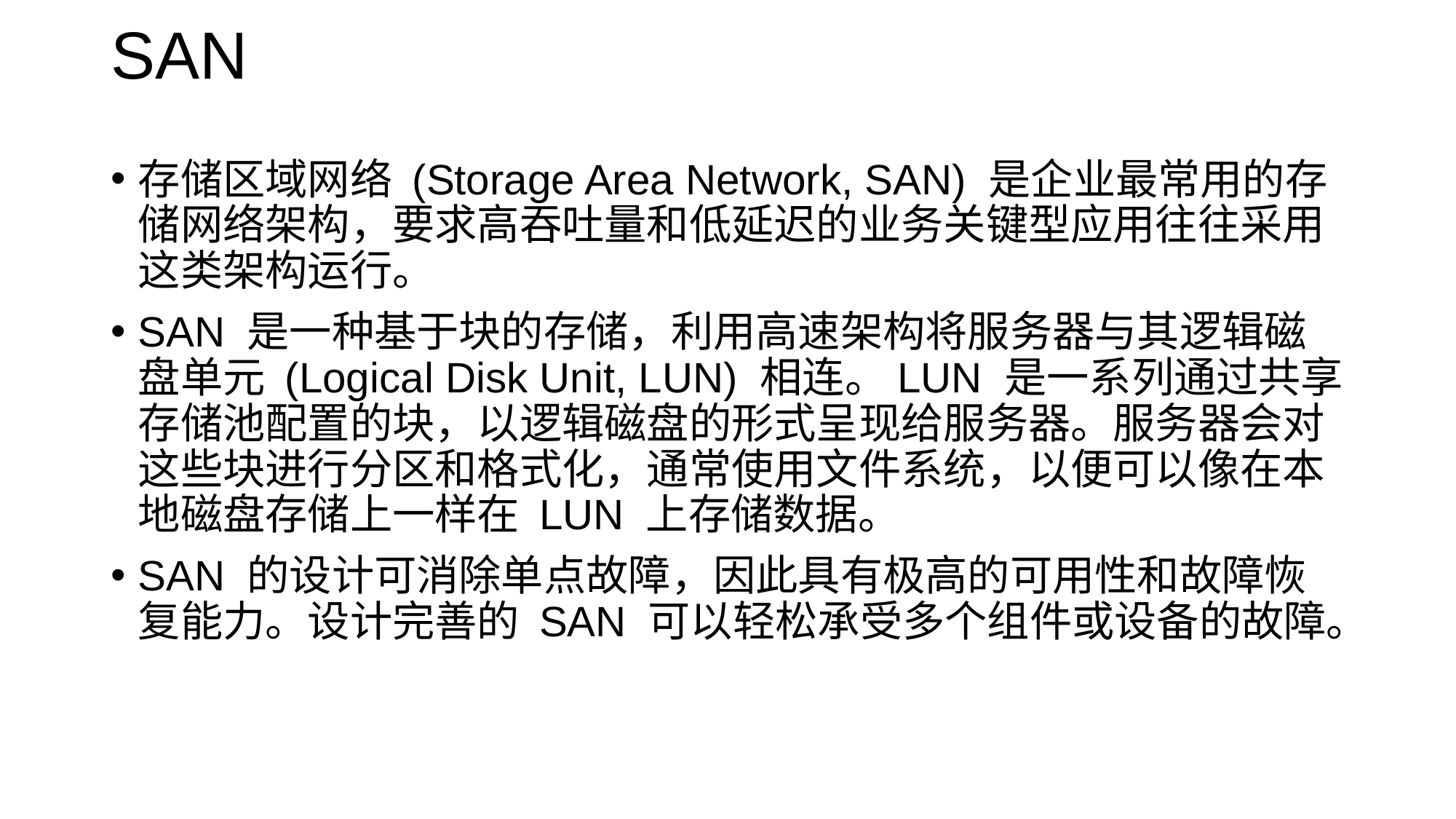

# SAN
存储区域网络 (Storage Area Network, SAN) 是企业最常用的存储网络架构，要求高吞吐量和低延迟的业务关键型应用往往采用这类架构运行。
SAN 是一种基于块的存储，利用高速架构将服务器与其逻辑磁盘单元 (Logical Disk Unit, LUN) 相连。LUN 是一系列通过共享存储池配置的块，以逻辑磁盘的形式呈现给服务器。服务器会对这些块进行分区和格式化，通常使用文件系统，以便可以像在本地磁盘存储上一样在 LUN 上存储数据。
SAN 的设计可消除单点故障，因此具有极高的可用性和故障恢复能力。设计完善的 SAN 可以轻松承受多个组件或设备的故障。